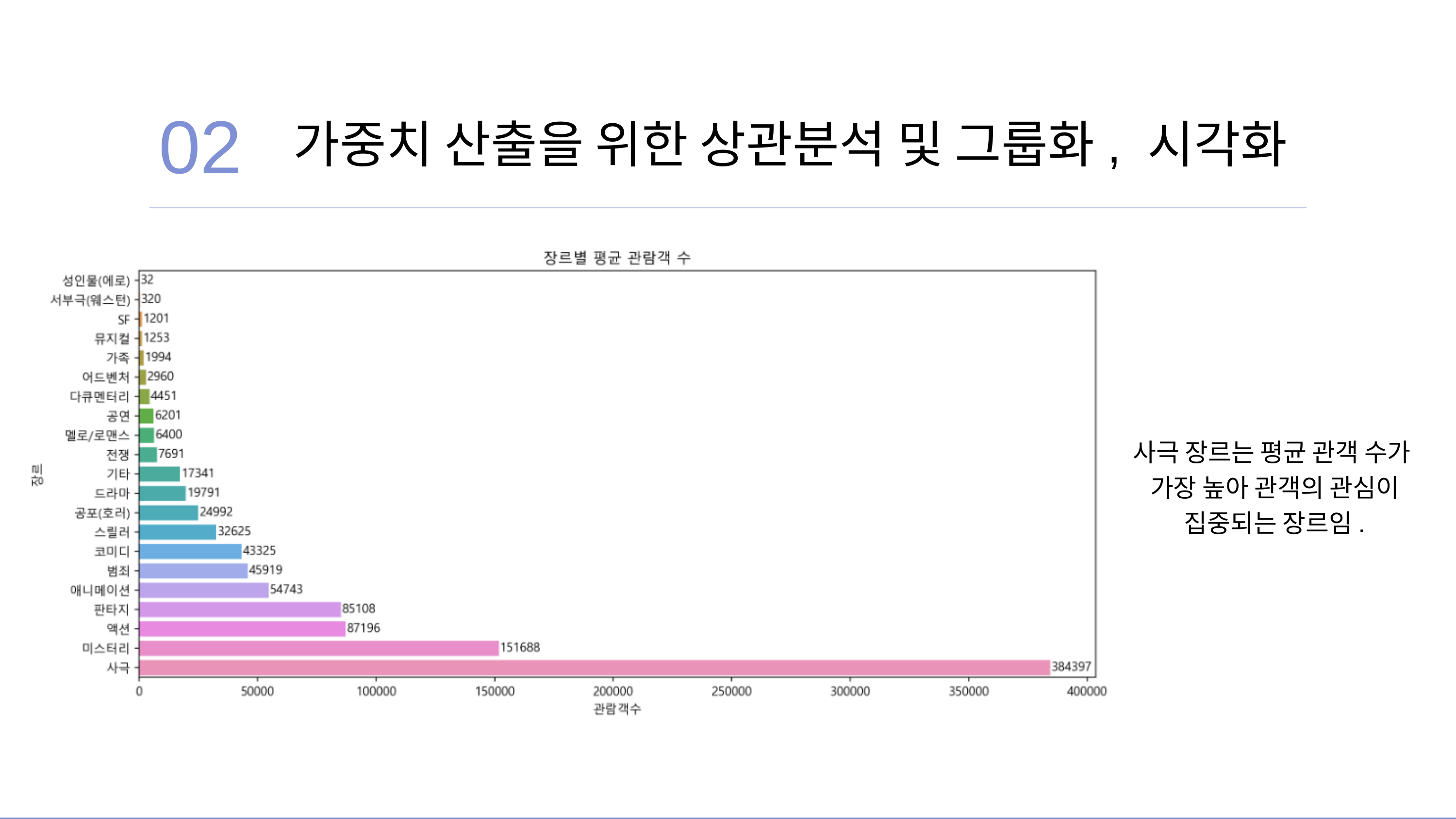

02
 가중치 산출을 위한 상관분석 및 그룹화, 시각화

사극 장르는 평균 관객 수가
가장 높아 관객의 관심이 집중되는 장르임.